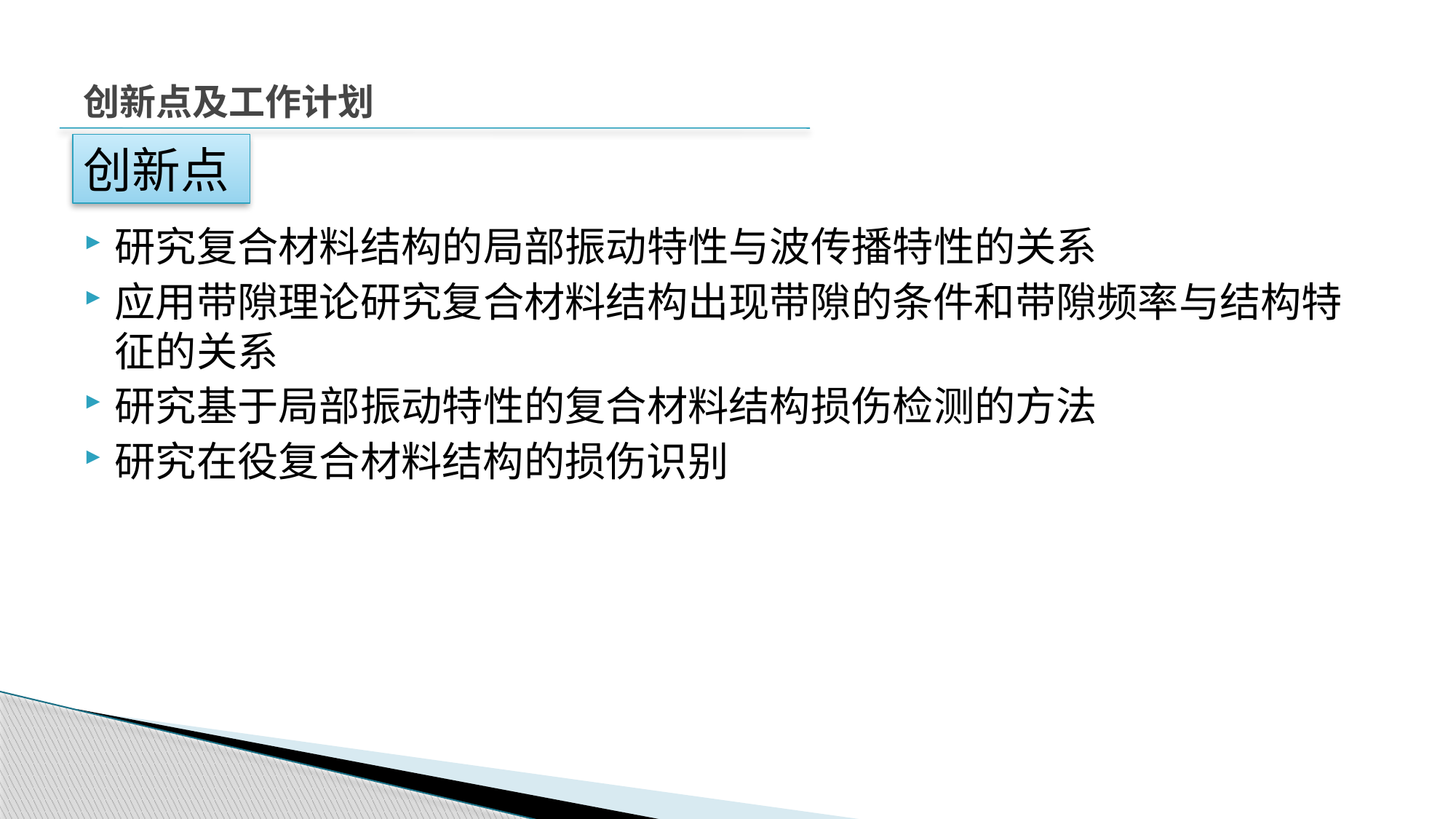

# 创新点及工作计划
创新点
研究复合材料结构的局部振动特性与波传播特性的关系
应用带隙理论研究复合材料结构出现带隙的条件和带隙频率与结构特征的关系
研究基于局部振动特性的复合材料结构损伤检测的方法
研究在役复合材料结构的损伤识别